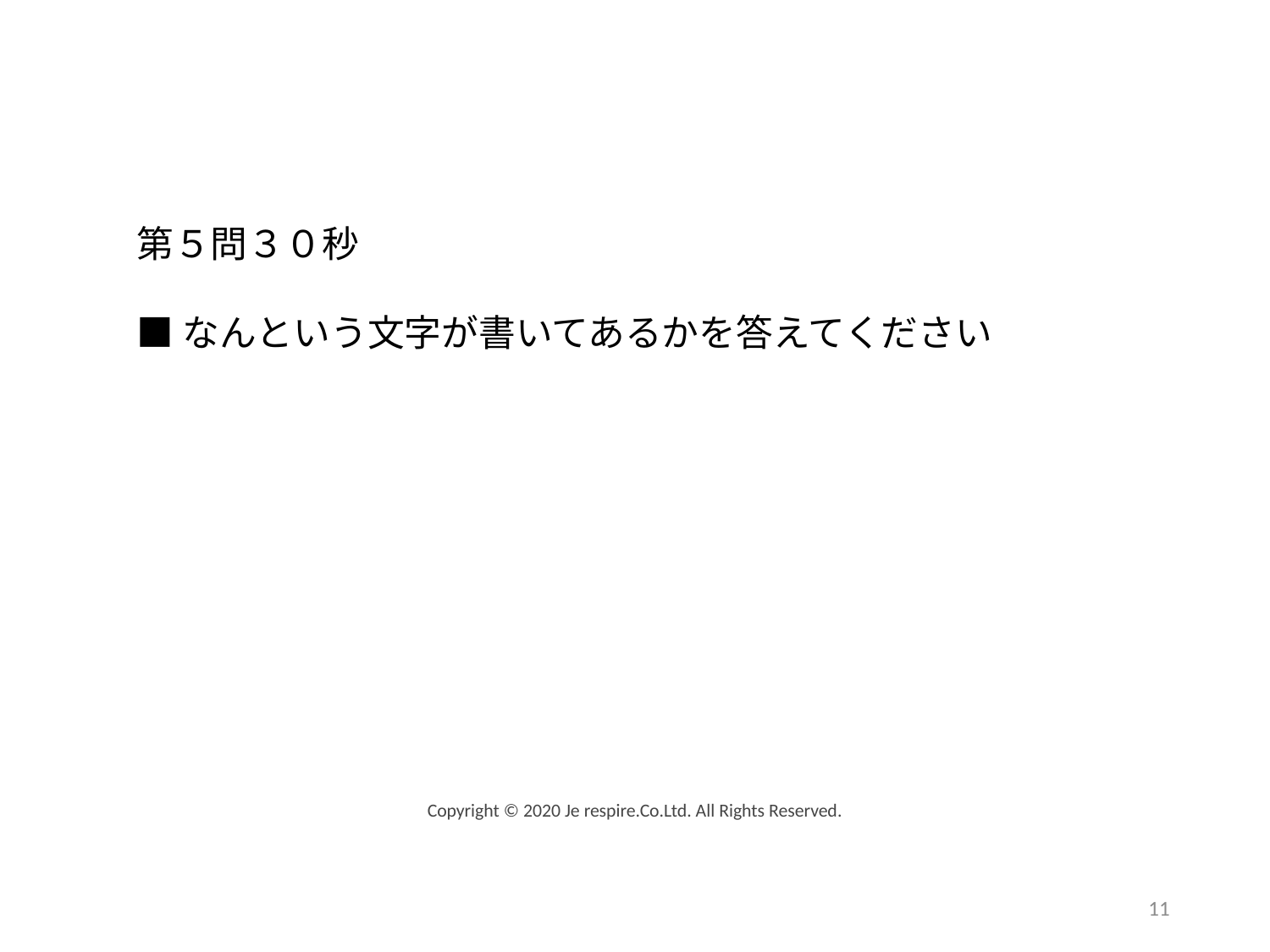

第５問３０秒

■なんという文字が書いてあるかを答えてください

Copyright © 2020 Je respire.Co.Ltd. All Rights Reserved.
11